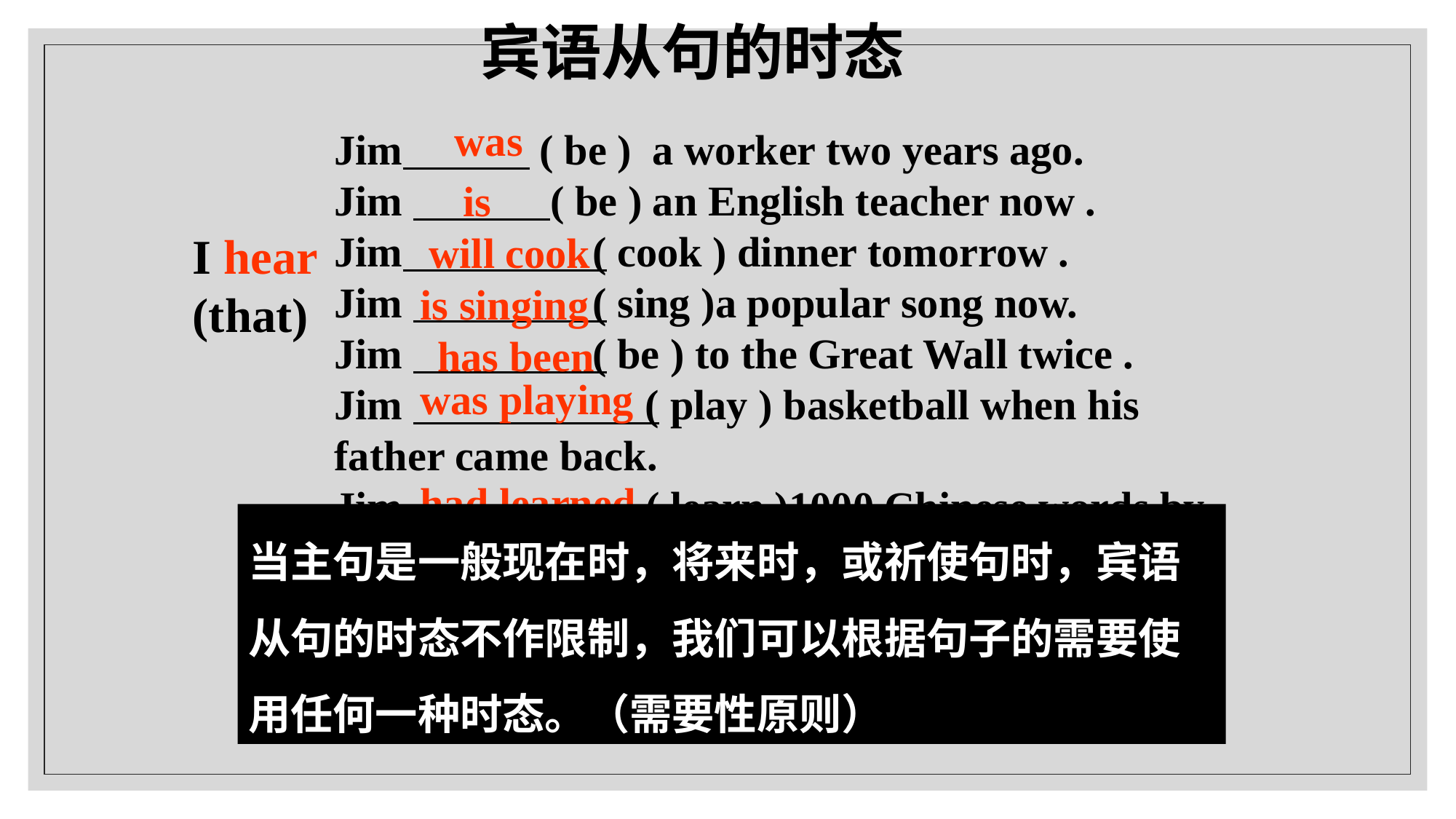

宾语从句的时态
was
Jim             ( be )  a worker two years ago.
Jim              ( be ) an English teacher now .
Jim                  ( cook ) dinner tomorrow .
Jim                  ( sing )a popular song now.
Jim                  ( be ) to the Great Wall twice .
Jim                       ( play ) basketball when his father came back.
Jim                       ( learn )1000 Chinese words by the end of last semester.

I hear (that)
is
will cook
is singing
has been
was playing
had learned
当主句是一般现在时，将来时，或祈使句时，宾语从句的时态不作限制，我们可以根据句子的需要使用任何一种时态。（需要性原则）